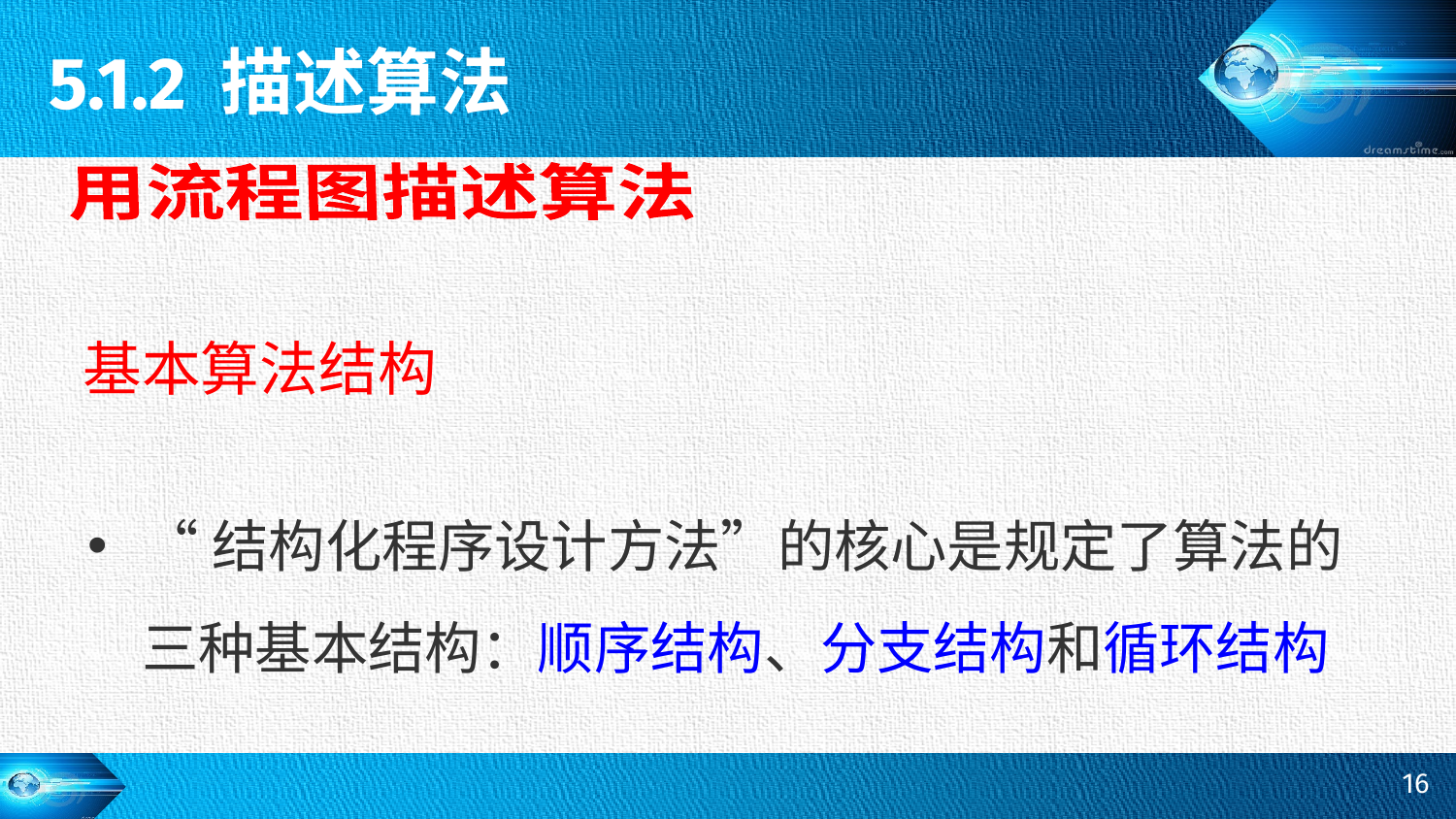

5.1.2 描述算法
用流程图描述算法
# 基本算法结构
“结构化程序设计方法”的核心是规定了算法的三种基本结构：顺序结构、分支结构和循环结构
16